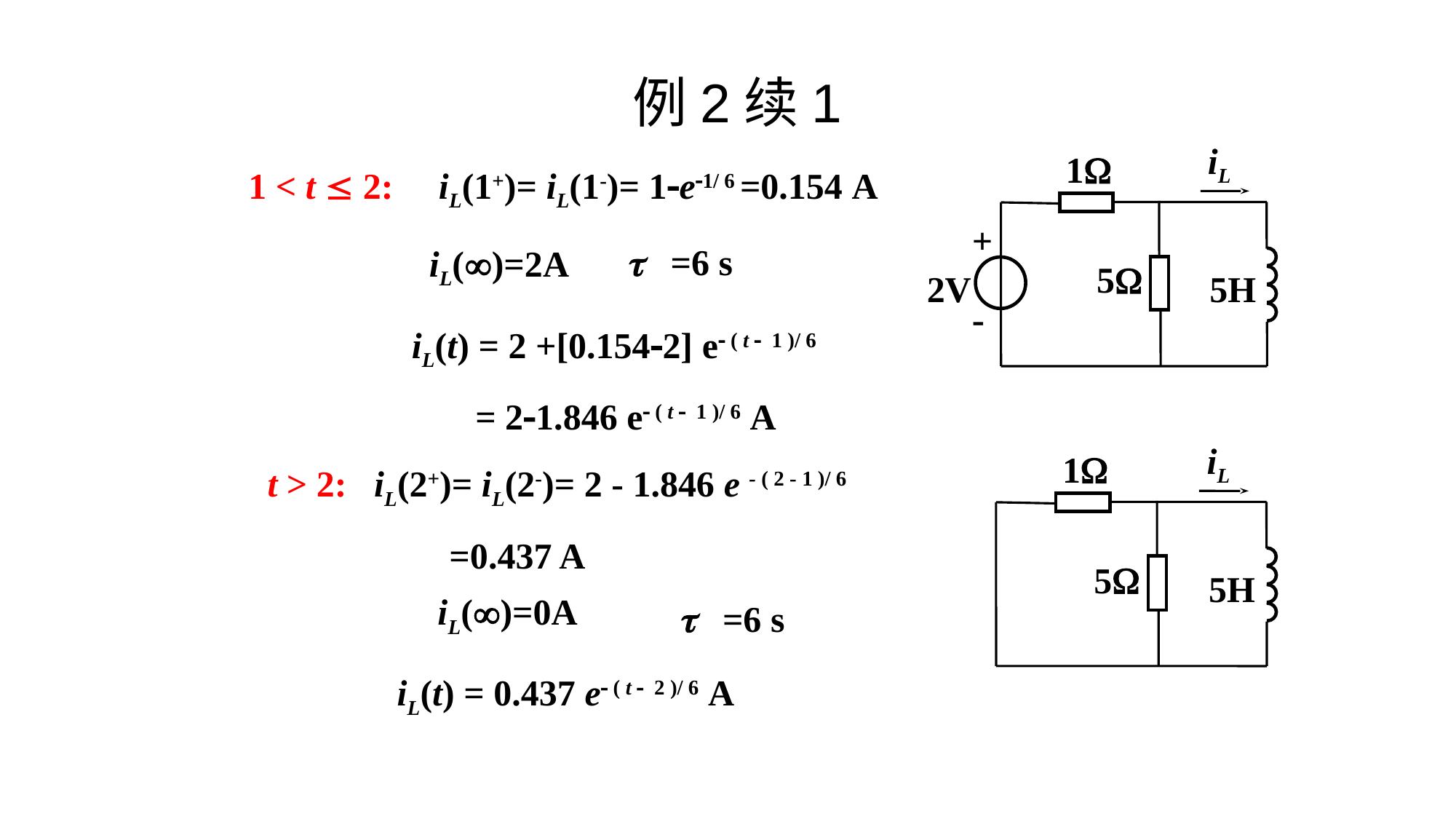

# 例2续1
iL
1Ω

+
5Ω

2V
5H

−

1 < t ≤ 2:     iL(1+)= iL(1-)= 1−e−1/ 6 =0.154 A
τ   =6 s
iL(∞)=2A
iL(t) = 2 +[0.154−2] e− ( t −  1 )/ 6
       = 2−1.846 e− ( t −  1 )/ 6 A
 t > 2:   iL(2+)= iL(2-)= 2 - 1.846 e - ( 2 - 1 )/ 6
                     =0.437 A
iL
1Ω

5Ω
5H

iL(∞)=0A
τ   =6 s
iL(t) = 0.437 e− ( t −  2 )/ 6 A
133